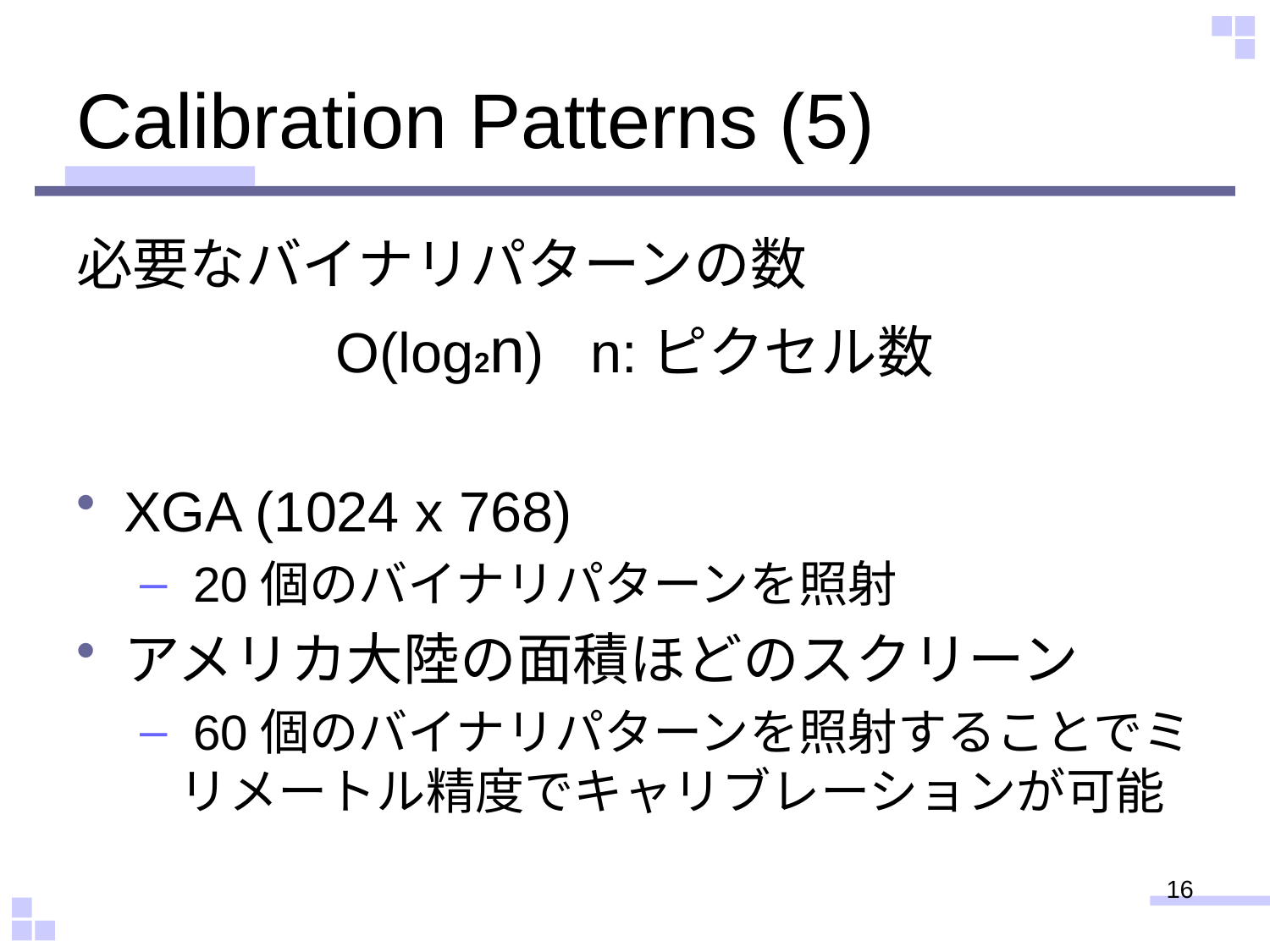

# Calibration Patterns (5)
必要なバイナリパターンの数
O(log2n)   n:ピクセル数

XGA (1024 x 768)
 20個のバイナリパターンを照射
アメリカ大陸の面積ほどのスクリーン
 60個のバイナリパターンを照射することでミリメートル精度でキャリブレーションが可能

16